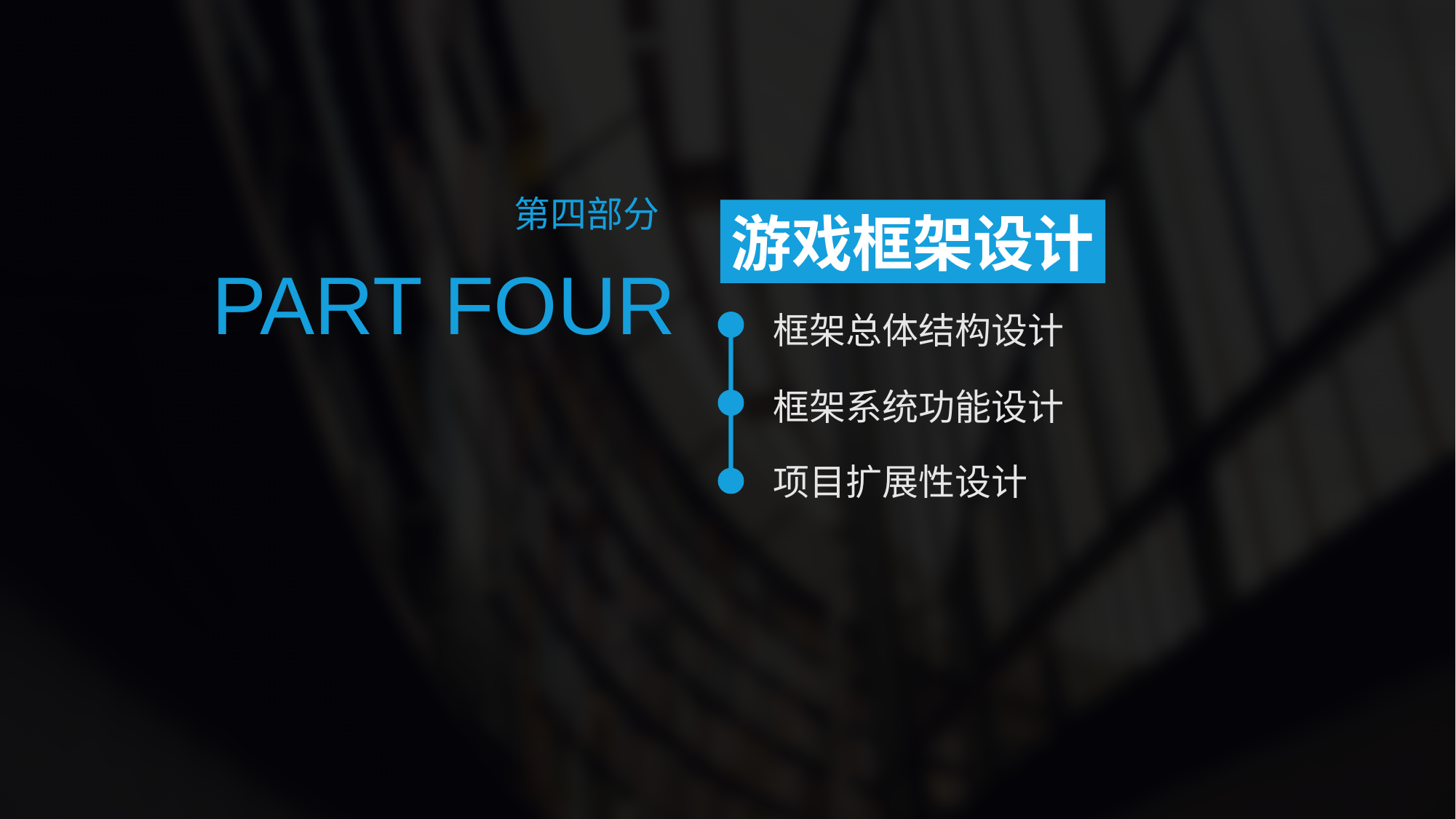

第四部分
游戏框架设计
PART FOUR
框架总体结构设计

框架系统功能设计
项目扩展性设计